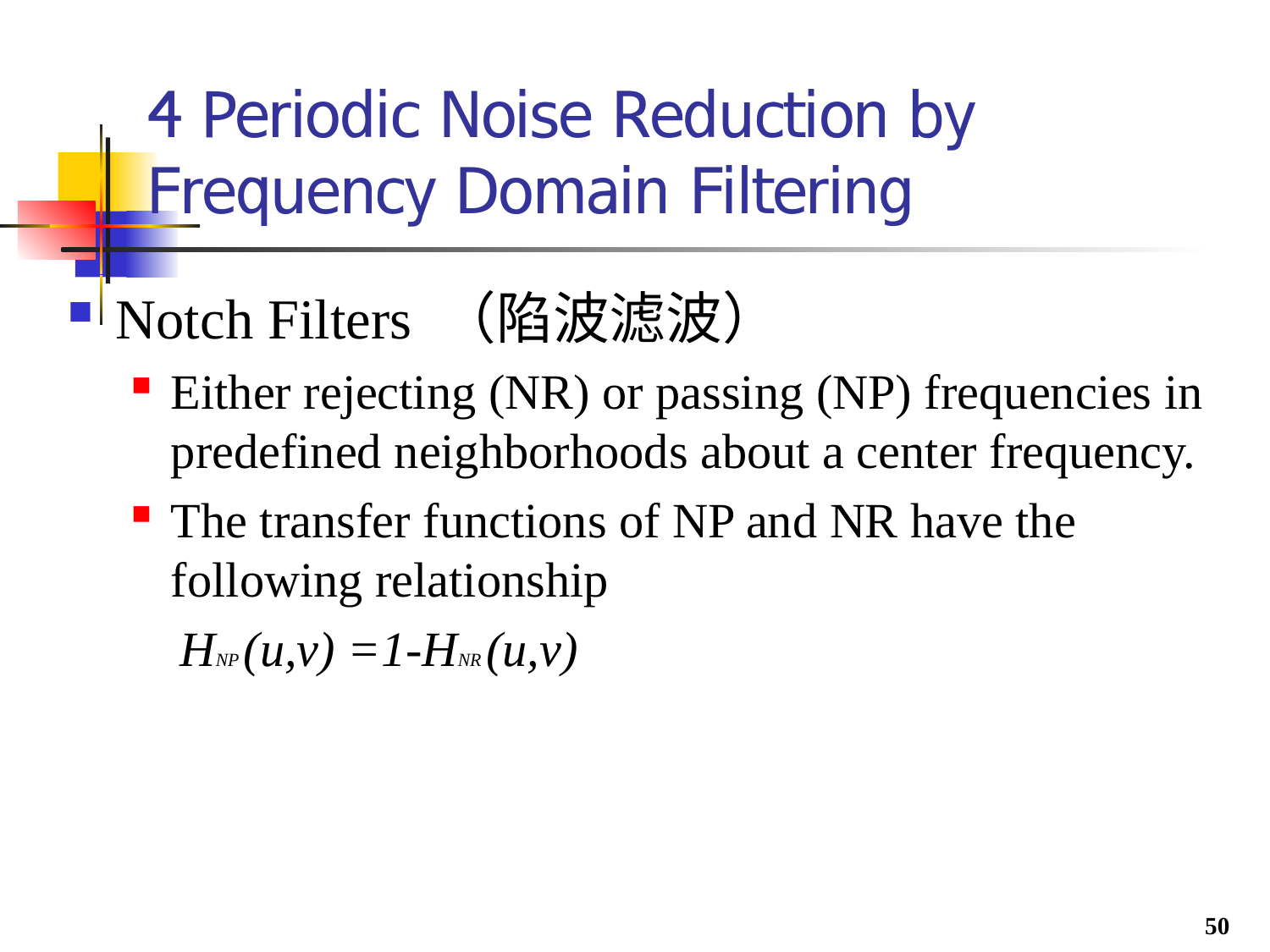

# 4 Periodic Noise Reduction by Frequency Domain Filtering
Notch Filters （陷波滤波）
Either rejecting (NR) or passing (NP) frequencies in predefined neighborhoods about a center frequency.
The transfer functions of NP and NR have the following relationship
    HNP (u,v) =1-HNR (u,v)

50